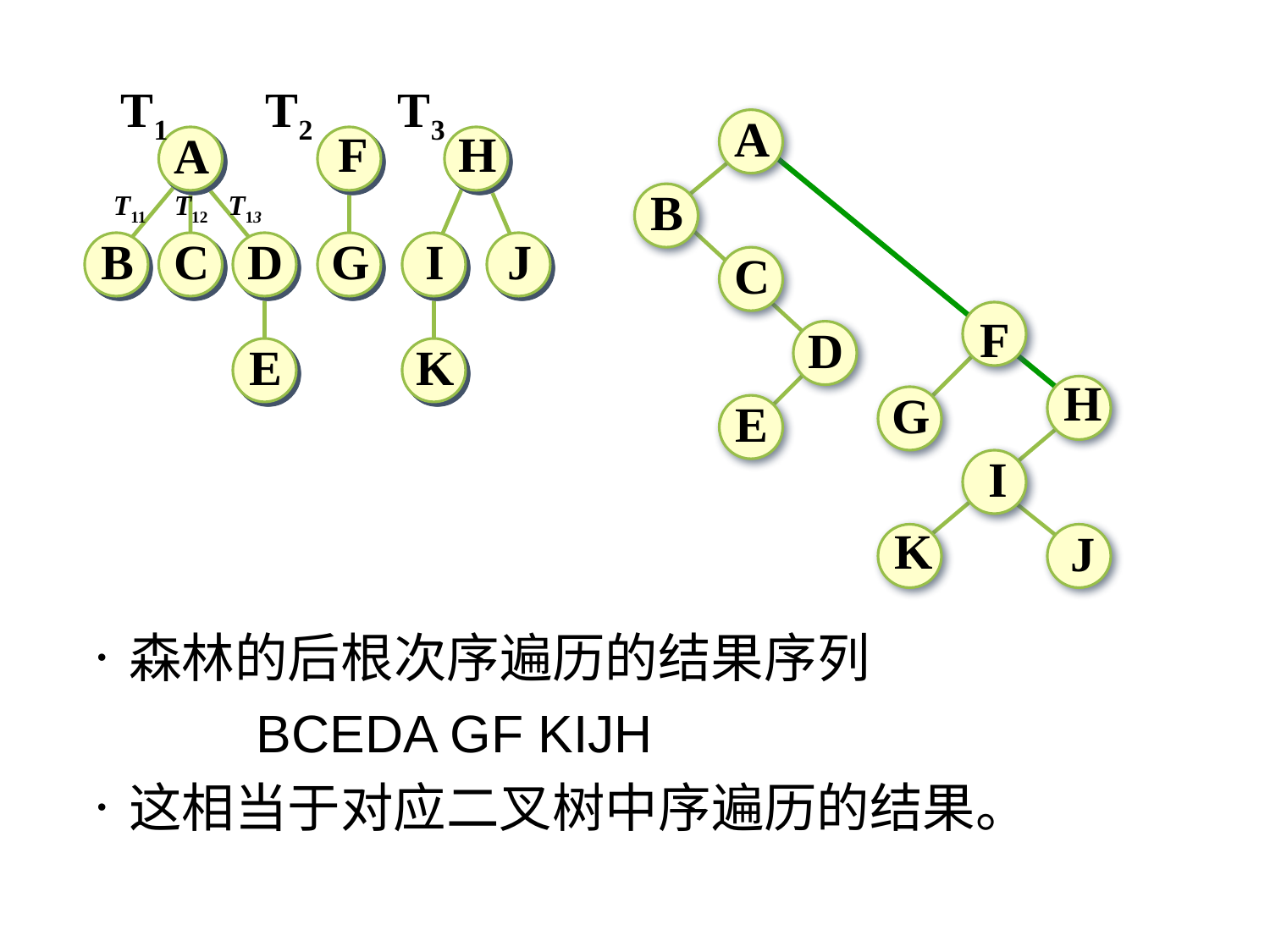

T1        T2       T3
A

B

C

F
D

H

G
E

I

K
J

F
H
A

T11       T12     T13
B
C
D
G
I
J

E
K

森林的后根次序遍历的结果序列
		BCEDA GF KIJH
这相当于对应二叉树中序遍历的结果。